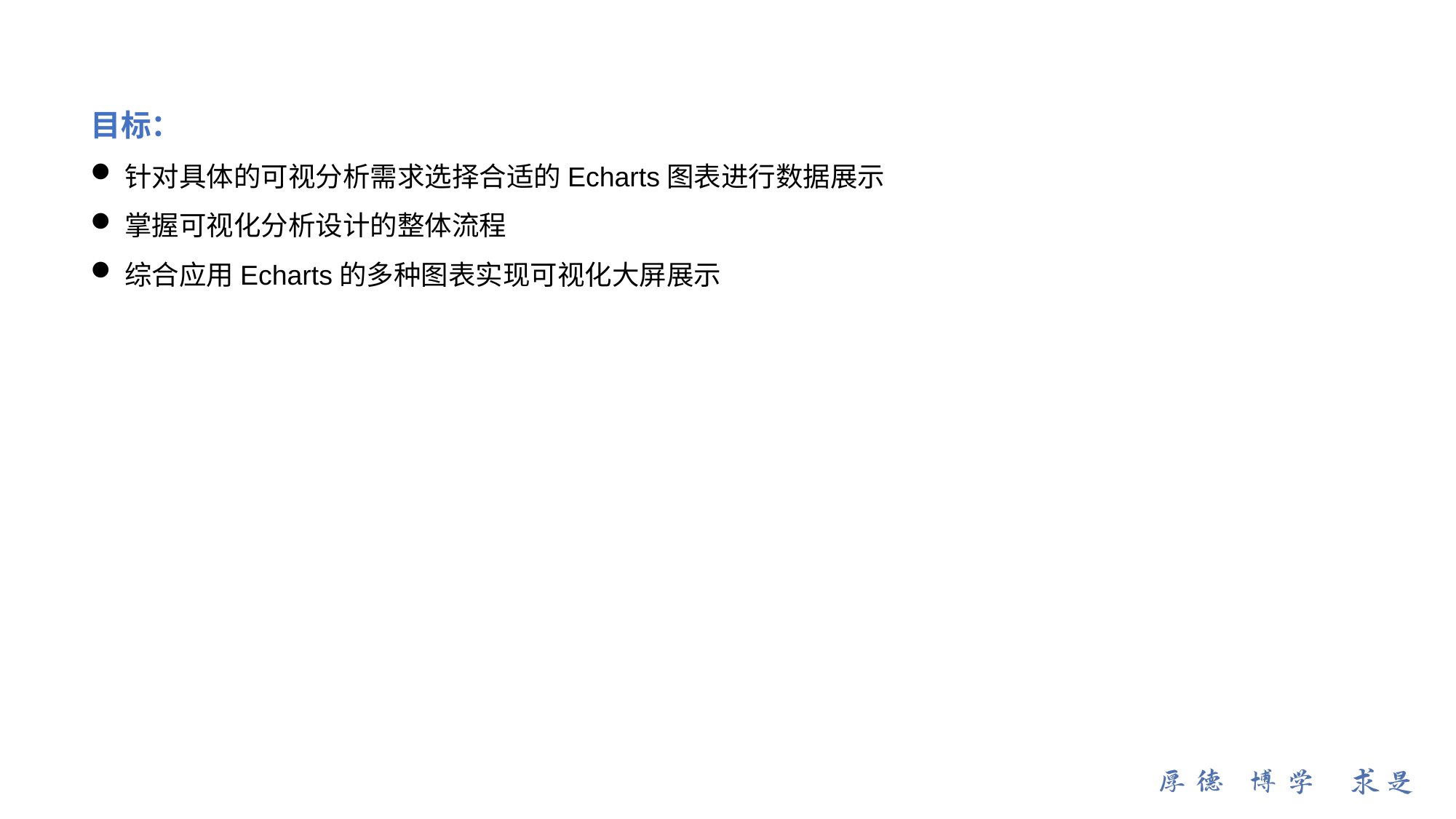

目标：
针对具体的可视分析需求选择合适的Echarts图表进行数据展示
掌握可视化分析设计的整体流程
综合应用Echarts的多种图表实现可视化大屏展示